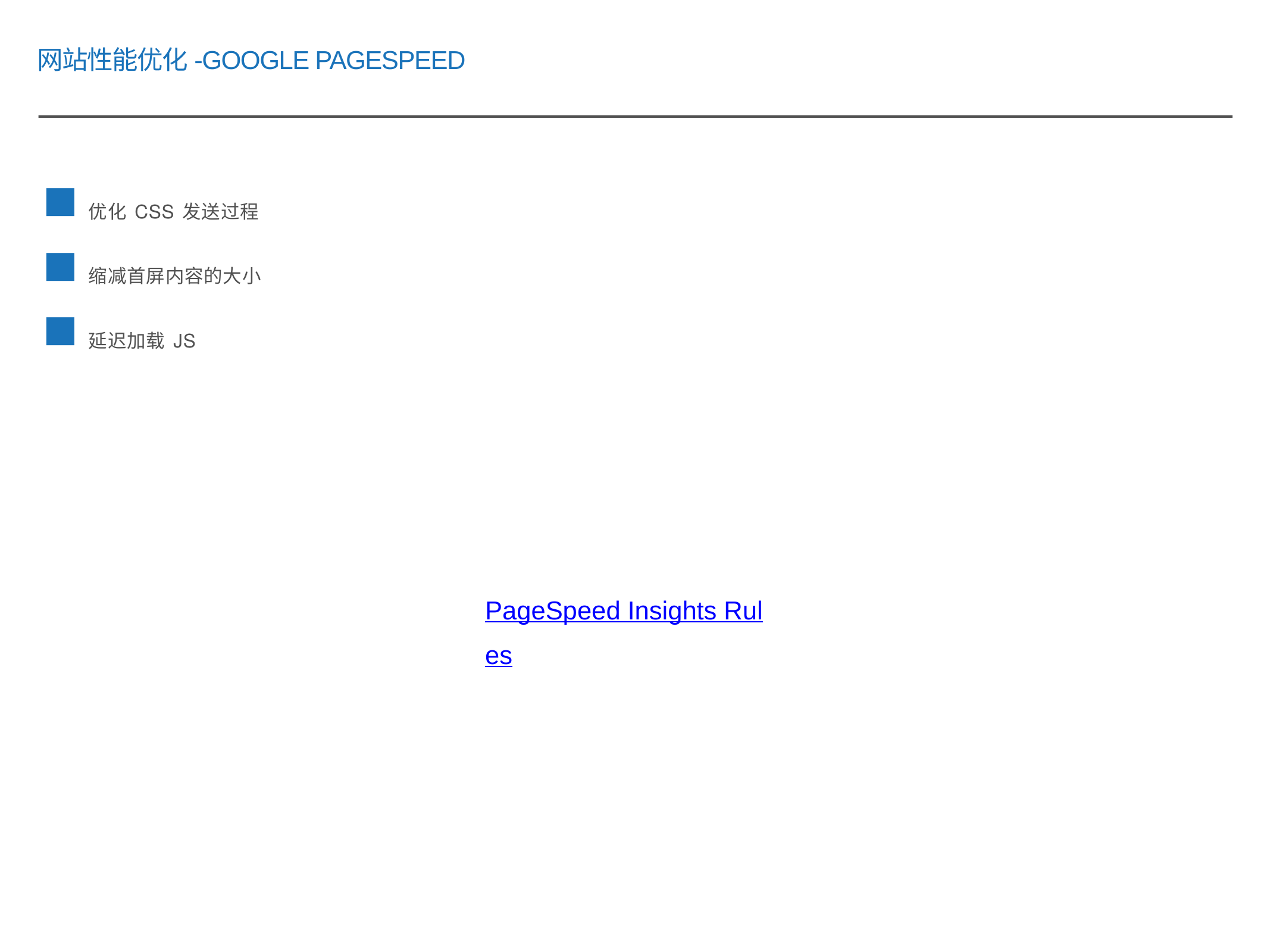

网站性能优化-GOOGLE PAGESPEED

优化CSS发送过程
缩减首屏内容的大小
延迟加载JS

PageSpeed Insights Rules